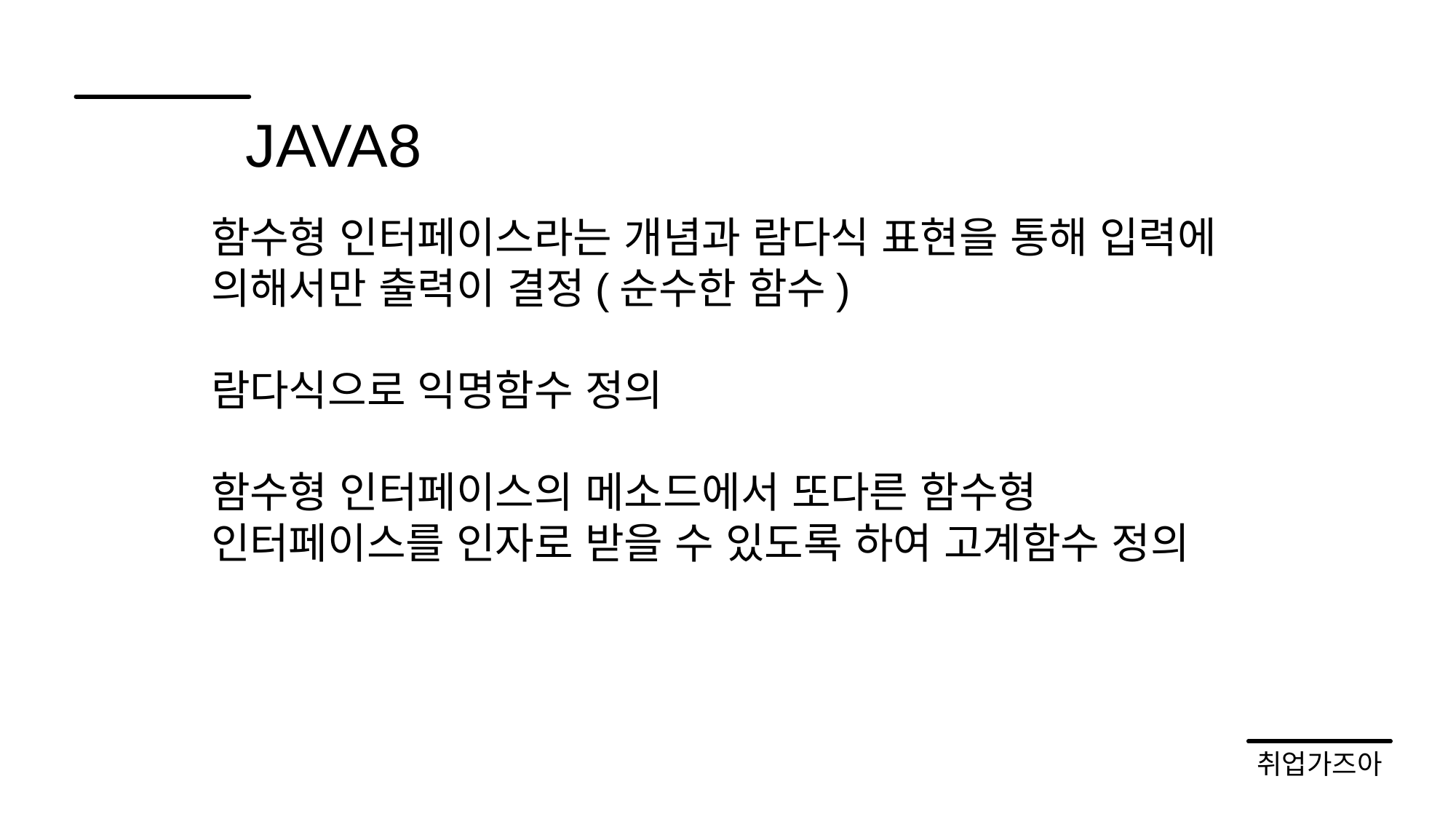

JAVA8
함수형 인터페이스라는 개념과 람다식 표현을 통해 입력에 의해서만 출력이 결정(순수한 함수)

람다식으로 익명함수 정의

함수형 인터페이스의 메소드에서 또다른 함수형 인터페이스를 인자로 받을 수 있도록 하여 고계함수 정의

취업가즈아